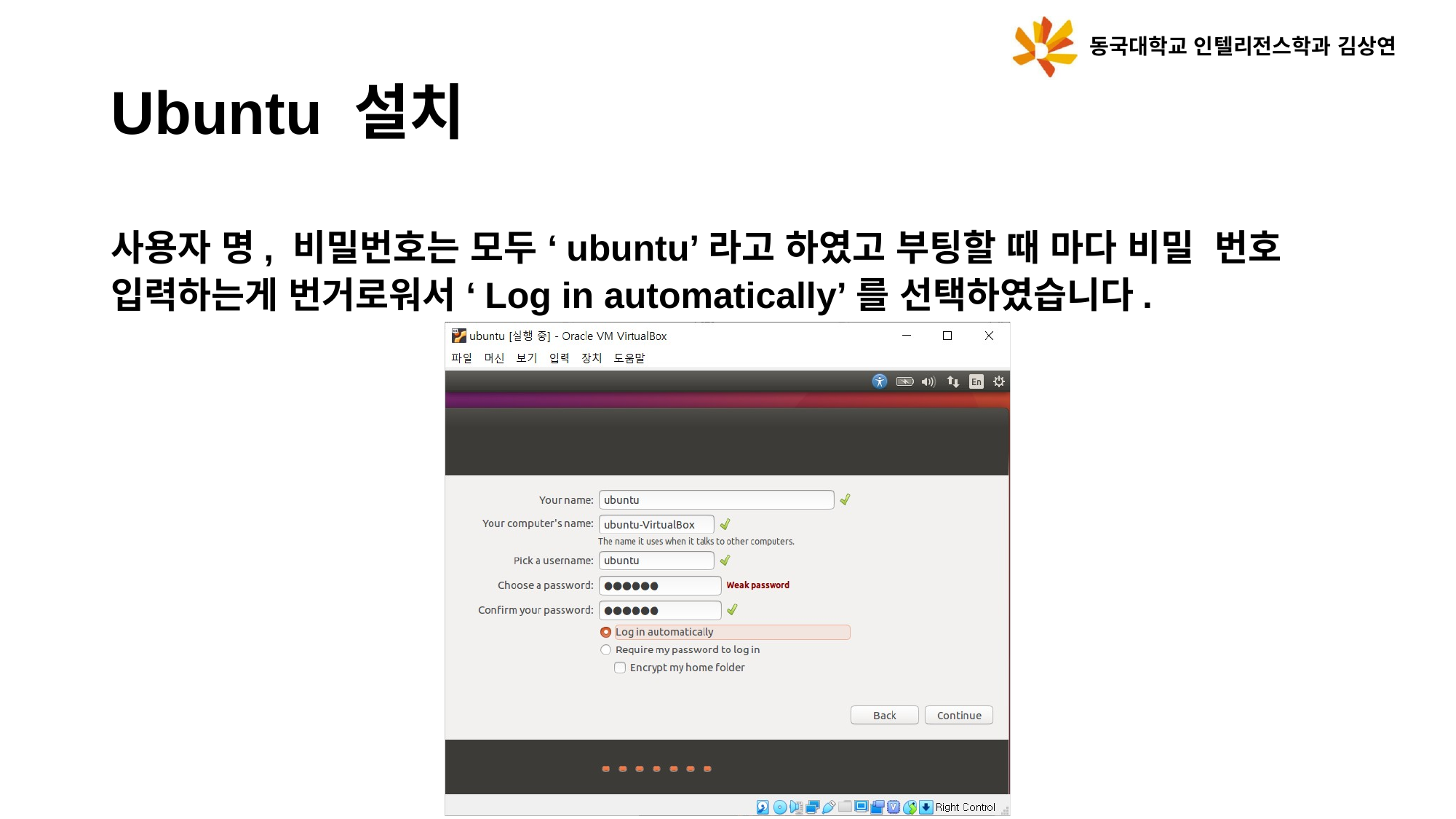

동국대학교 인텔리전스학과 김상연
Ubuntu 설치
사용자 명, 비밀번호는 모두 ‘ubuntu’라고 하였고 부팅할 때 마다 비밀  번호 입력하는게 번거로워서 ‘Log in automatically’를 선택하였습니다.